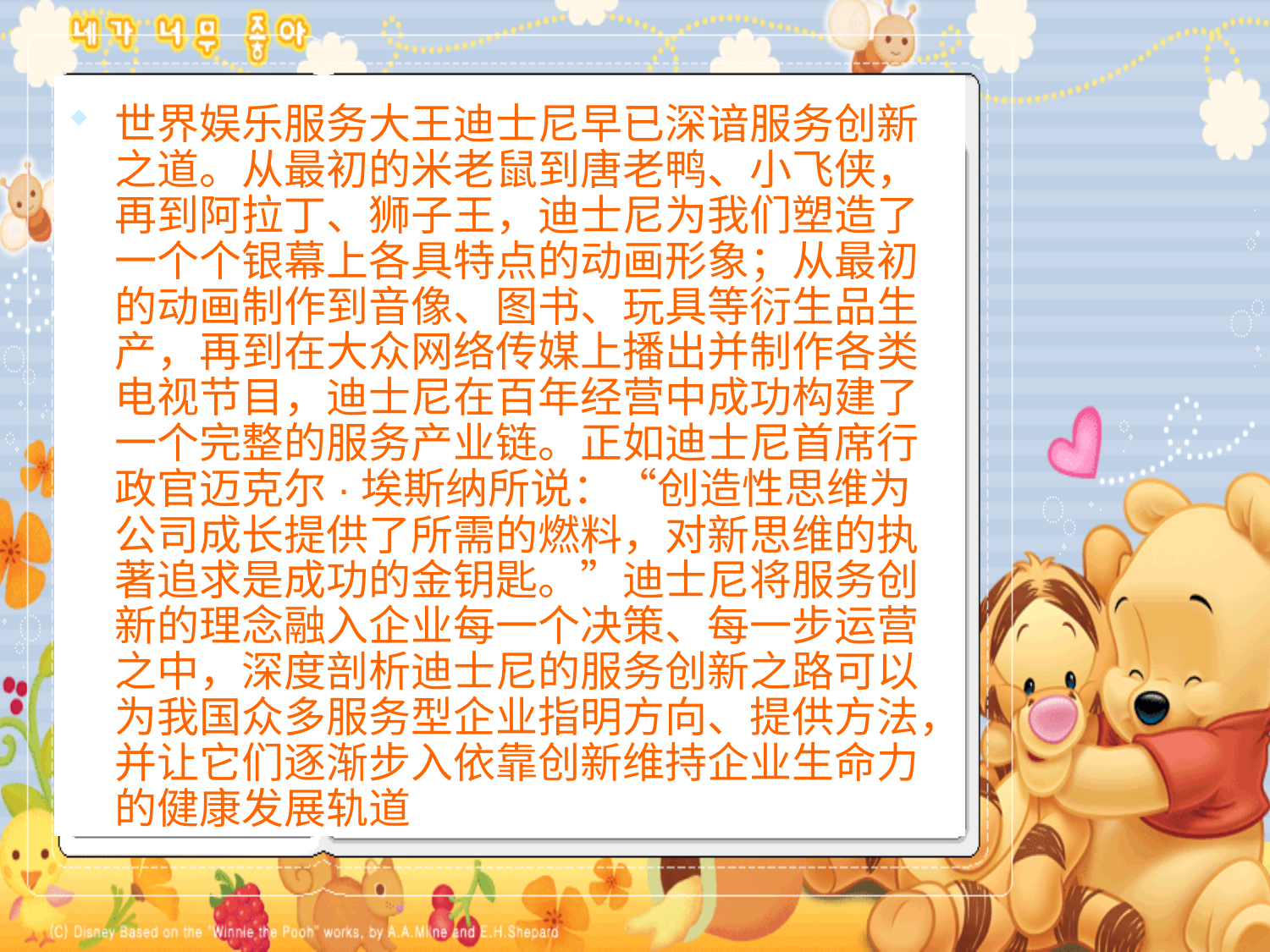

世界娱乐服务大王迪士尼早已深谙服务创新之道。从最初的米老鼠到唐老鸭、小飞侠，再到阿拉丁、狮子王，迪士尼为我们塑造了一个个银幕上各具特点的动画形象；从最初的动画制作到音像、图书、玩具等衍生品生产，再到在大众网络传媒上播出并制作各类电视节目，迪士尼在百年经营中成功构建了一个完整的服务产业链。正如迪士尼首席行政官迈克尔·埃斯纳所说：“创造性思维为公司成长提供了所需的燃料，对新思维的执著追求是成功的金钥匙。”迪士尼将服务创新的理念融入企业每一个决策、每一步运营之中，深度剖析迪士尼的服务创新之路可以为我国众多服务型企业指明方向、提供方法，并让它们逐渐步入依靠创新维持企业生命力的健康发展轨道